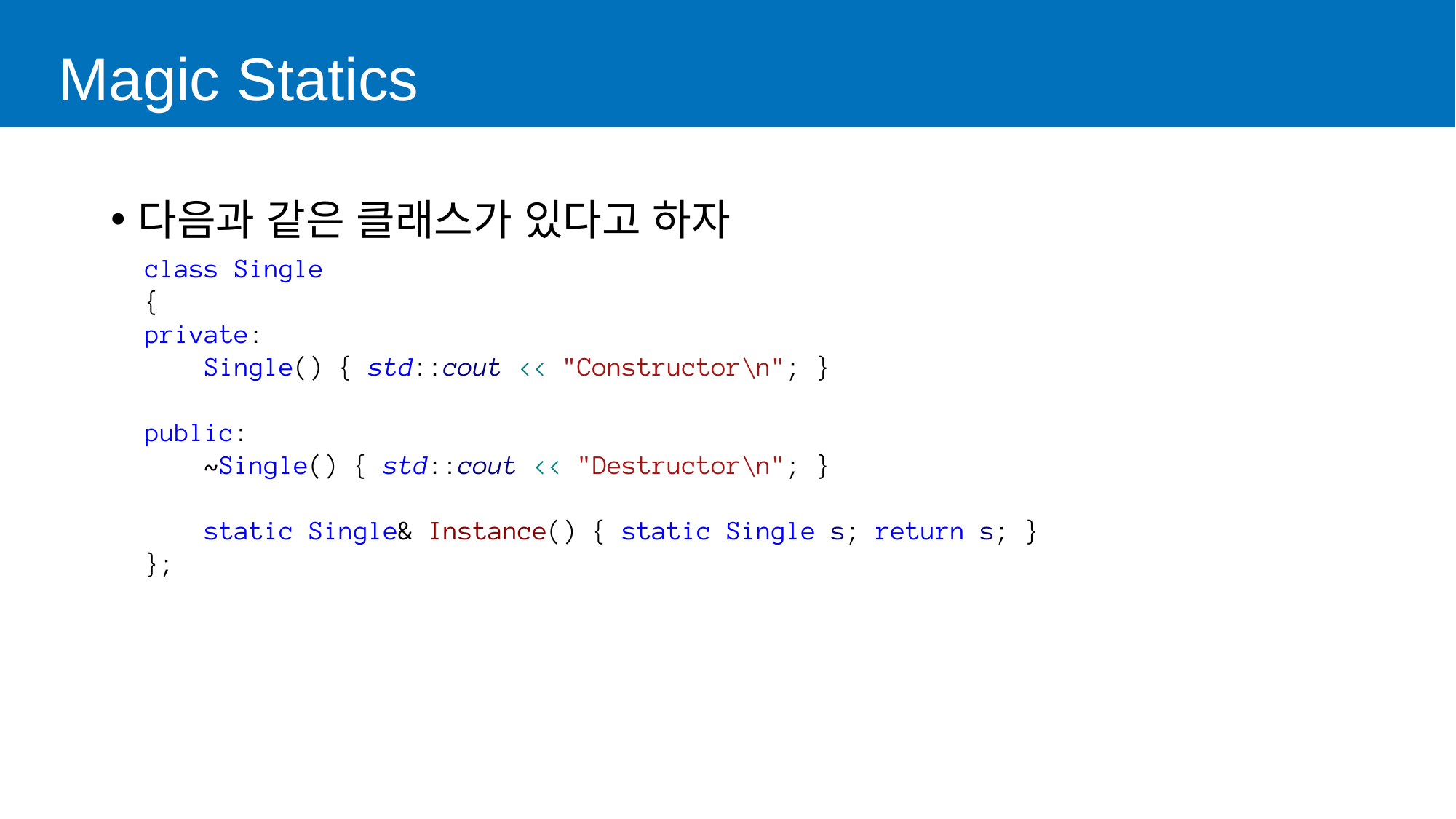

# Magic Statics
다음과 같은 클래스가 있다고 하자
class Single
{
private:
    Single() { std::cout << "Constructor\n"; }

public:
    ~Single() { std::cout << "Destructor\n"; }

    static Single& Instance() { static Single s; return s; }
};